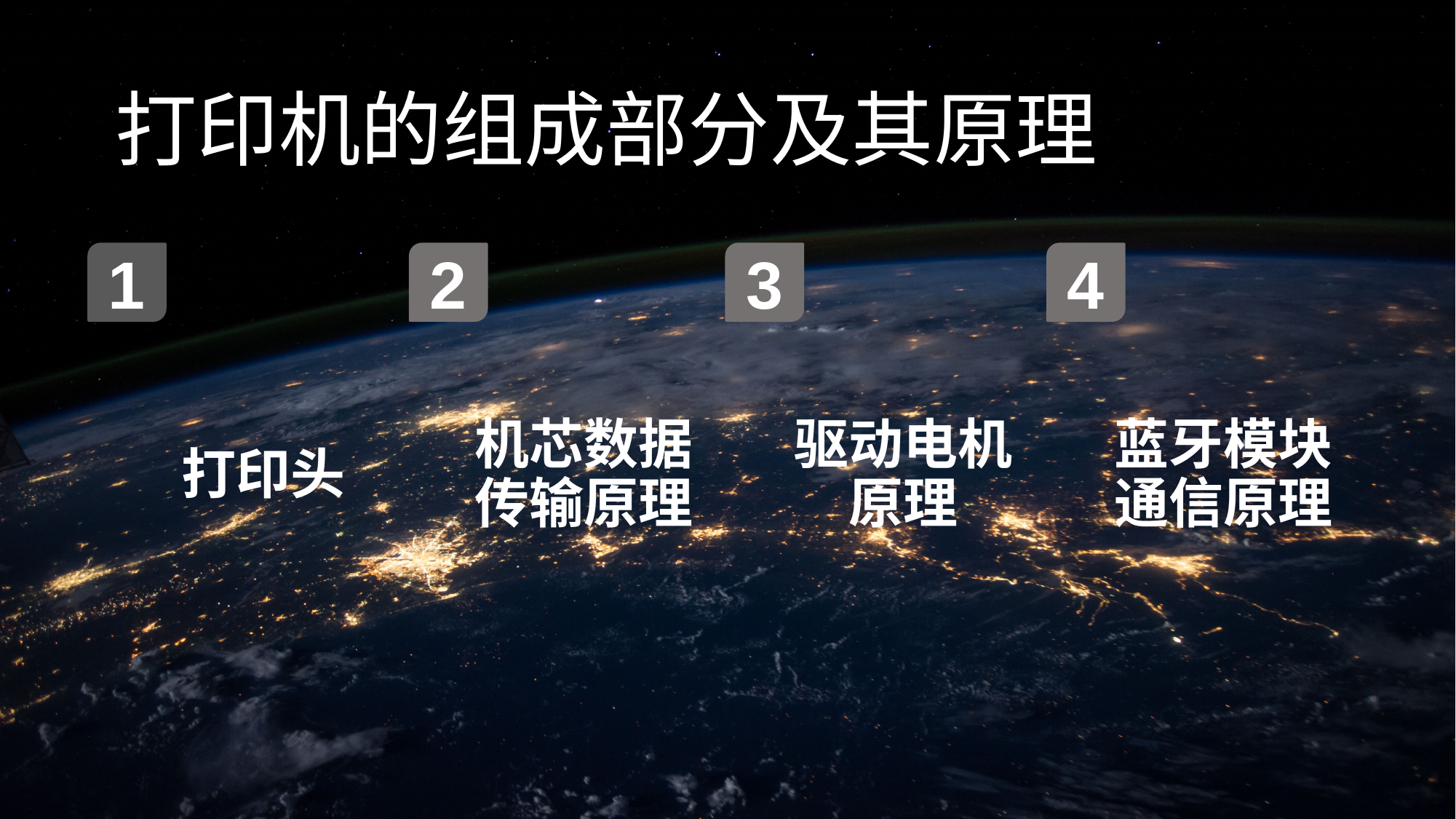

打印机的组成部分及其原理
1
2
3
4
打印头
机芯数据传输原理
驱动电机原理
蓝牙模块通信原理